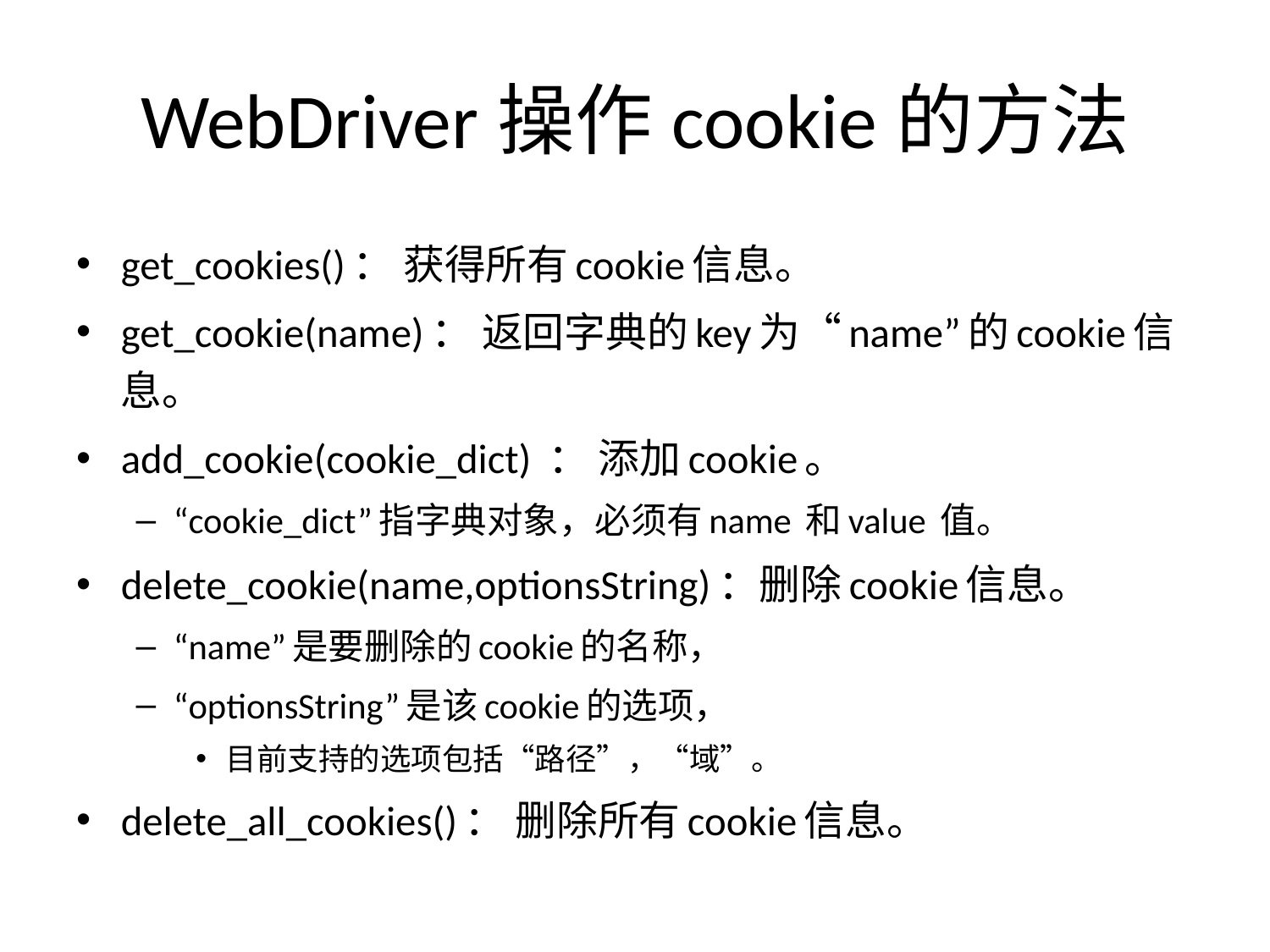

# WebDriver操作cookie的方法
get_cookies()： 获得所有cookie信息。
get_cookie(name)： 返回字典的key为“name”的cookie信息。
add_cookie(cookie_dict) ： 添加cookie。
“cookie_dict”指字典对象，必须有name 和value 值。
delete_cookie(name,optionsString)：删除cookie信息。
“name”是要删除的cookie的名称，
“optionsString”是该cookie的选项，
目前支持的选项包括“路径”，“域”。
delete_all_cookies()： 删除所有cookie信息。